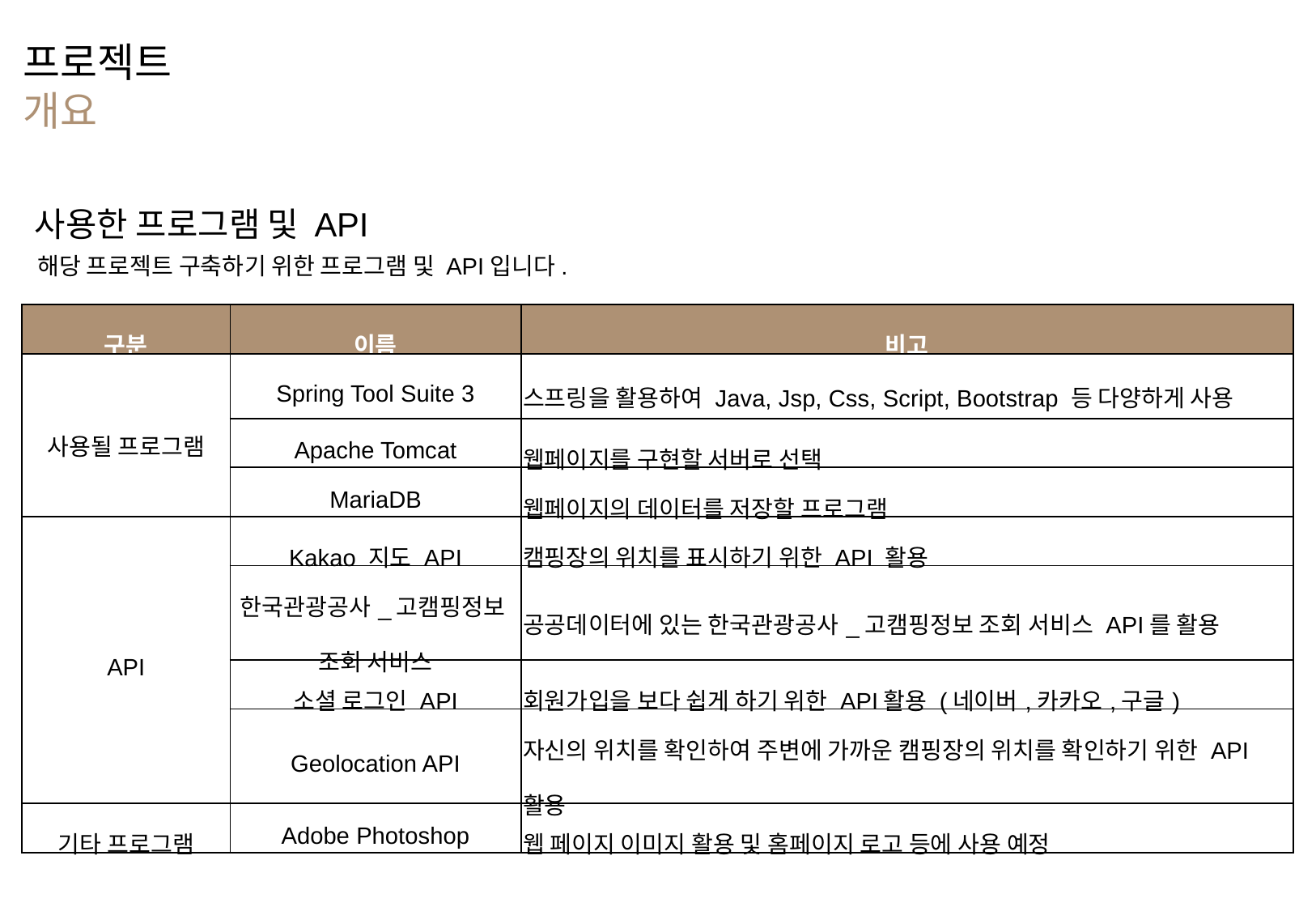

프로젝트
개요
사용한 프로그램 및 API
해당 프로젝트 구축하기 위한 프로그램 및 API입니다.
| 구분 | 이름 | 비고 |
| --- | --- | --- |
| 사용될 프로그램 | Spring Tool Suite 3 | 스프링을 활용하여 Java, Jsp, Css, Script, Bootstrap 등 다양하게 사용 |
|  | Apache Tomcat | 웹페이지를 구현할 서버로 선택 |
|  | MariaDB | 웹페이지의 데이터를 저장할 프로그램 |
| API | Kakao 지도 API | 캠핑장의 위치를 표시하기 위한 API 활용 |
|  | 한국관광공사\_고캠핑정보 조회 서비스 | 공공데이터에 있는 한국관광공사\_고캠핑정보 조회 서비스 API를 활용 |
|  | 소셜 로그인 API | 회원가입을 보다 쉽게 하기 위한 API활용 (네이버,카카오,구글) |
|  | Geolocation API | 자신의 위치를 확인하여 주변에 가까운 캠핑장의 위치를 확인하기 위한 API 활용 |
| 기타 프로그램 | Adobe Photoshop | 웹 페이지 이미지 활용 및 홈페이지 로고 등에 사용 예정 |